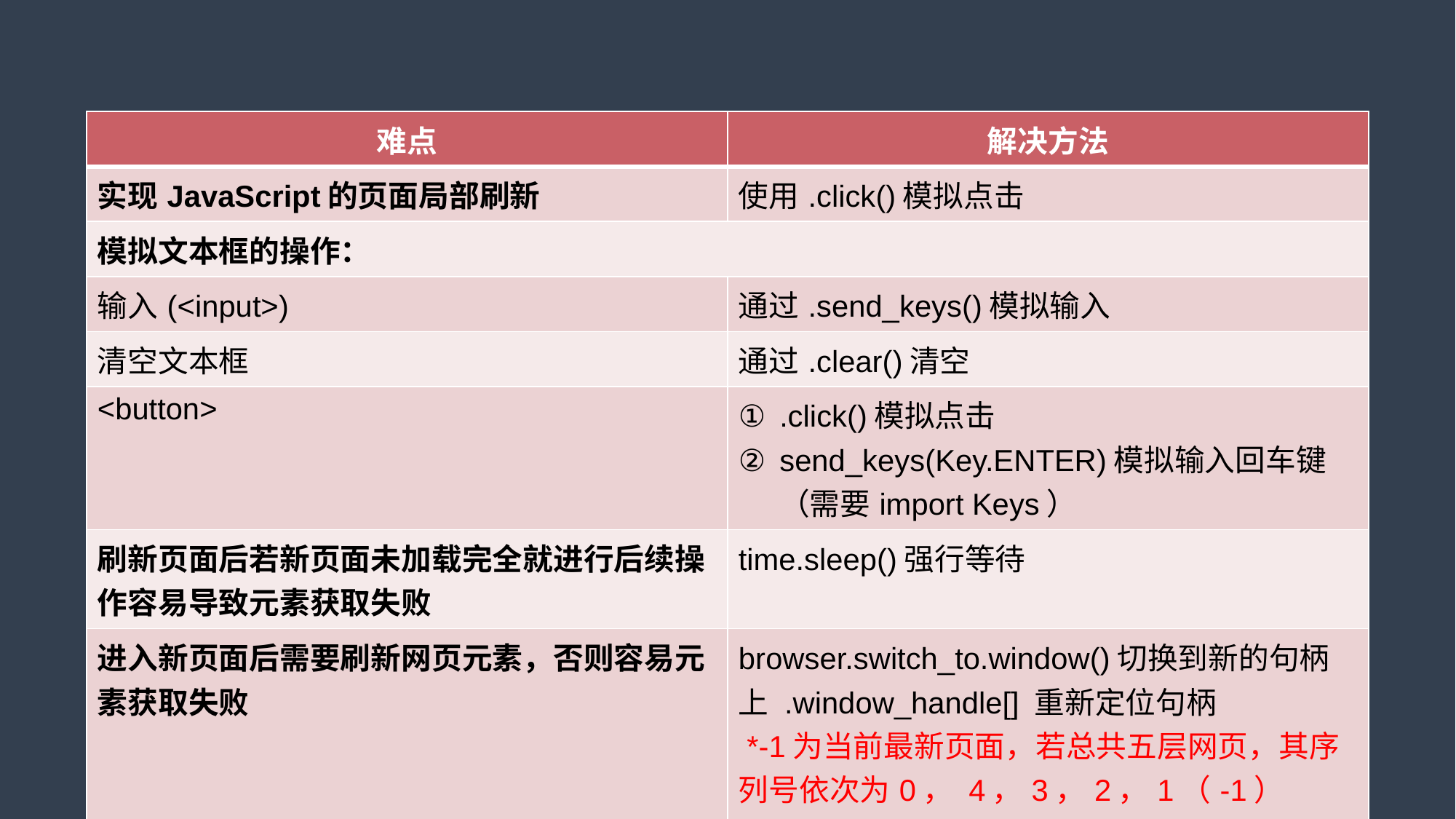

| 难点 | 解决方法 |
| --- | --- |
| 实现JavaScript的页面局部刷新 | 使用.click()模拟点击 |
| 模拟文本框的操作： |  |
| 输入(<input>) | 通过.send\_keys()模拟输入 |
| 清空文本框 | 通过.clear()清空 |
| <button> | .click()模拟点击 send\_keys(Key.ENTER)模拟输入回车键（需要import Keys） |
| 刷新页面后若新页面未加载完全就进行后续操作容易导致元素获取失败 | time.sleep()强行等待 |
| 进入新页面后需要刷新网页元素，否则容易元素获取失败 | browser.switch\_to.window()切换到新的句柄上 .window\_handle[] 重新定位句柄 \*-1为当前最新页面，若总共五层网页，其序列号依次为0， 4，3，2，1（-1） \*变量名要明确简洁，有利于合作 |